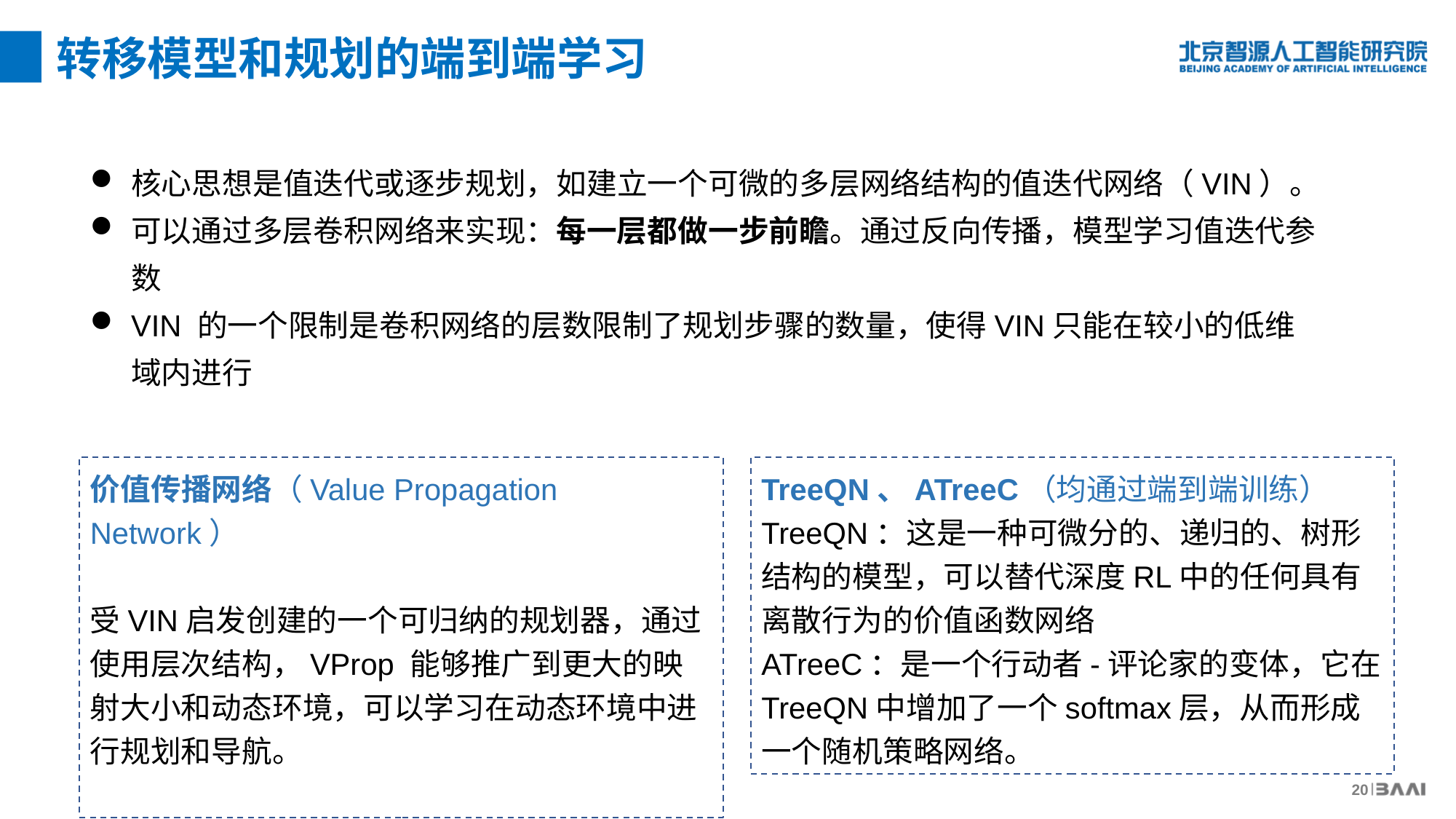

转移模型和规划的端到端学习
核心思想是值迭代或逐步规划，如建立一个可微的多层网络结构的值迭代网络（VIN）。
可以通过多层卷积网络来实现：每一层都做一步前瞻。通过反向传播，模型学习值迭代参数
VIN 的一个限制是卷积网络的层数限制了规划步骤的数量，使得VIN只能在较小的低维域内进行
价值传播网络（Value Propagation Network）

受VIN启发创建的一个可归纳的规划器，通过使用层次结构，VProp 能够推广到更大的映 射大小和动态环境，可以学习在动态环境中进行规划和导航。

TreeQN、ATreeC（均通过端到端训练）
TreeQN：这是一种可微分的、递归的、树形结构的模型，可以替代深度RL中的任何具有离散行为的价值函数网络
ATreeC：是一个行动者-评论家的变体，它在TreeQN中增加了一个softmax层，从而形成一个随机策略网络。
20